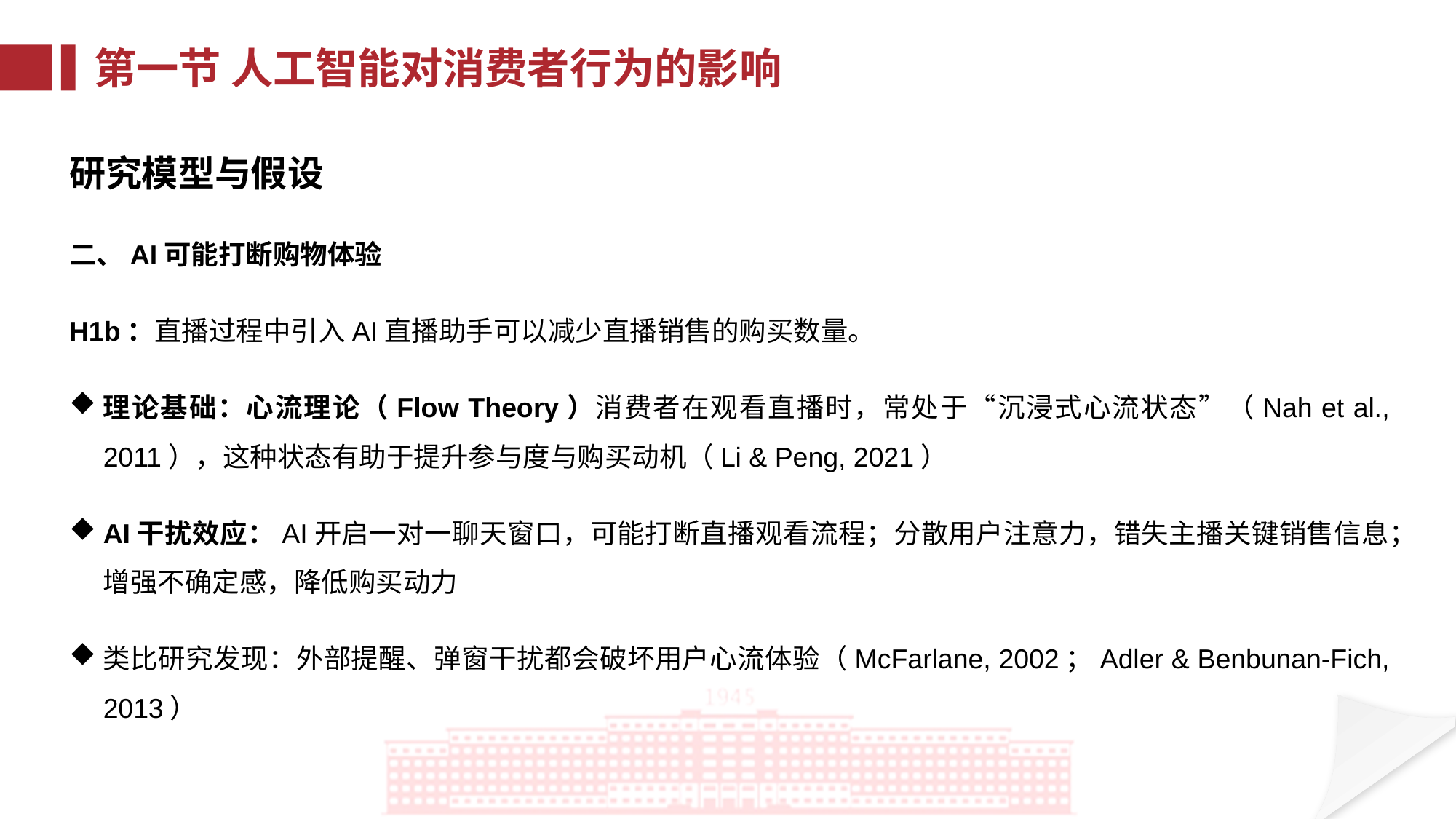

第一节 人工智能对消费者行为的影响
研究模型与假设
二、AI可能打断购物体验
H1b：直播过程中引入AI直播助手可以减少直播销售的购买数量。
理论基础：心流理论（Flow Theory）消费者在观看直播时，常处于“沉浸式心流状态”（Nah et al., 2011），这种状态有助于提升参与度与购买动机（Li & Peng, 2021）
AI干扰效应：AI开启一对一聊天窗口，可能打断直播观看流程；分散用户注意力，错失主播关键销售信息；增强不确定感，降低购买动力
类比研究发现：外部提醒、弹窗干扰都会破坏用户心流体验（McFarlane, 2002；Adler & Benbunan-Fich, 2013）